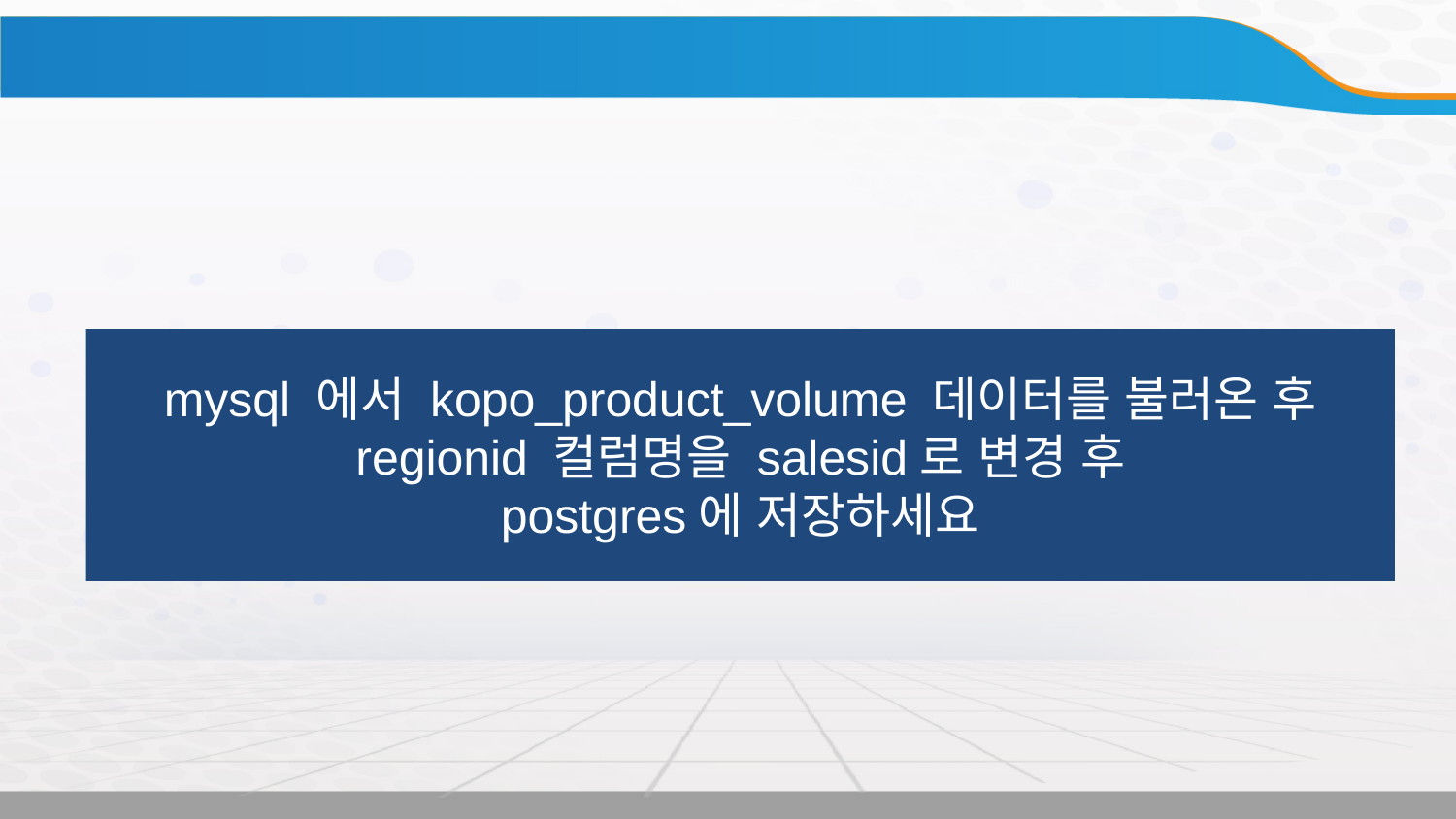

실습
mysql 에서 kopo_product_volume 데이터를 불러온 후
regionid 컬럼명을 salesid로 변경 후
postgres에 저장하세요